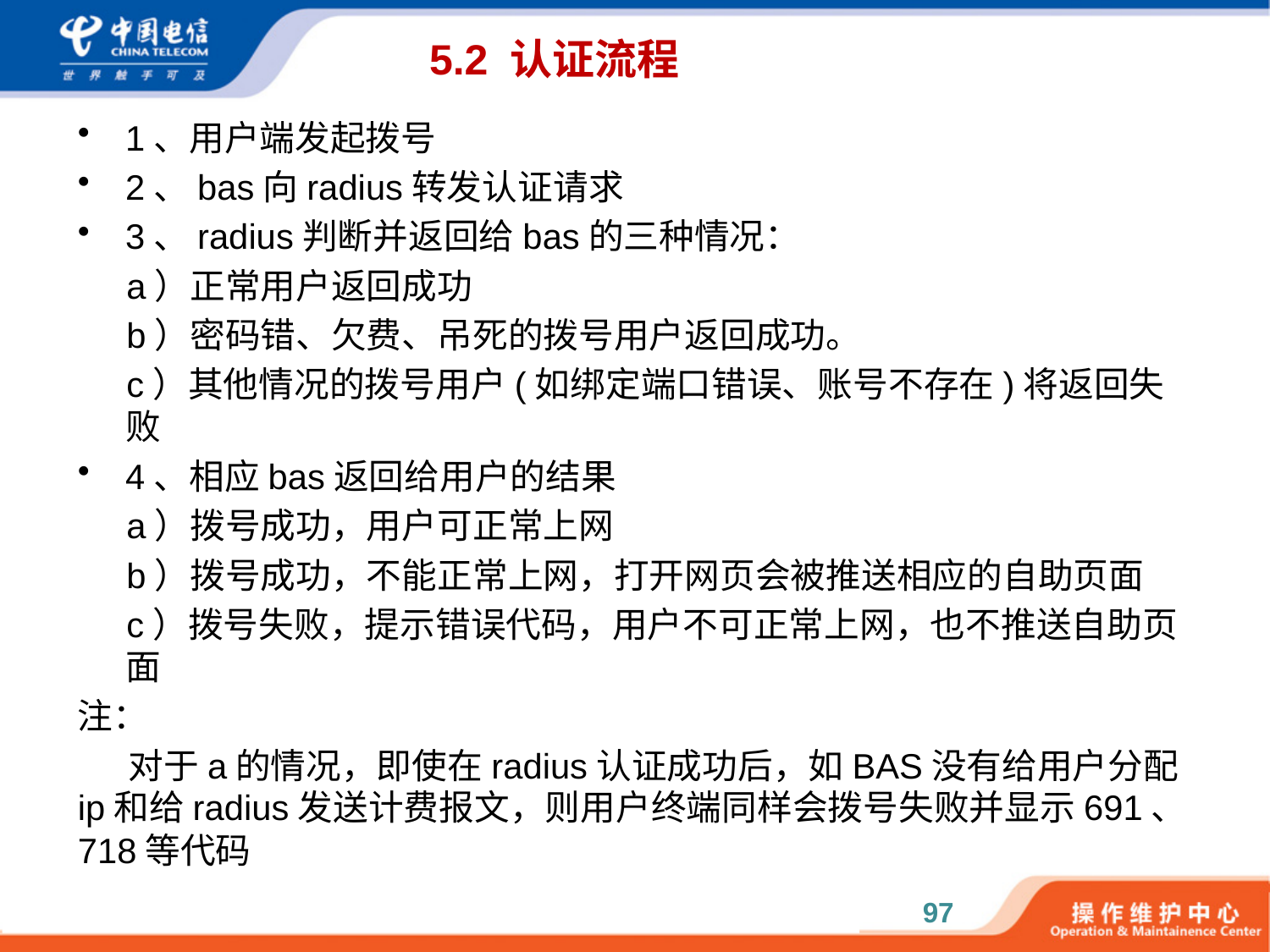

# 5.2 认证流程
1、用户端发起拨号
2、bas向radius转发认证请求
3、radius判断并返回给bas的三种情况：
     a）正常用户返回成功
     b）密码错、欠费、吊死的拨号用户返回成功。
     c）其他情况的拨号用户(如绑定端口错误、账号不存在)将返回失败
4、相应bas返回给用户的结果
     a）拨号成功，用户可正常上网
     b）拨号成功，不能正常上网，打开网页会被推送相应的自助页面
     c）拨号失败，提示错误代码，用户不可正常上网，也不推送自助页面
注：
对于a的情况，即使在radius认证成功后，如BAS没有给用户分配ip和给radius发送计费报文，则用户终端同样会拨号失败并显示691、718等代码